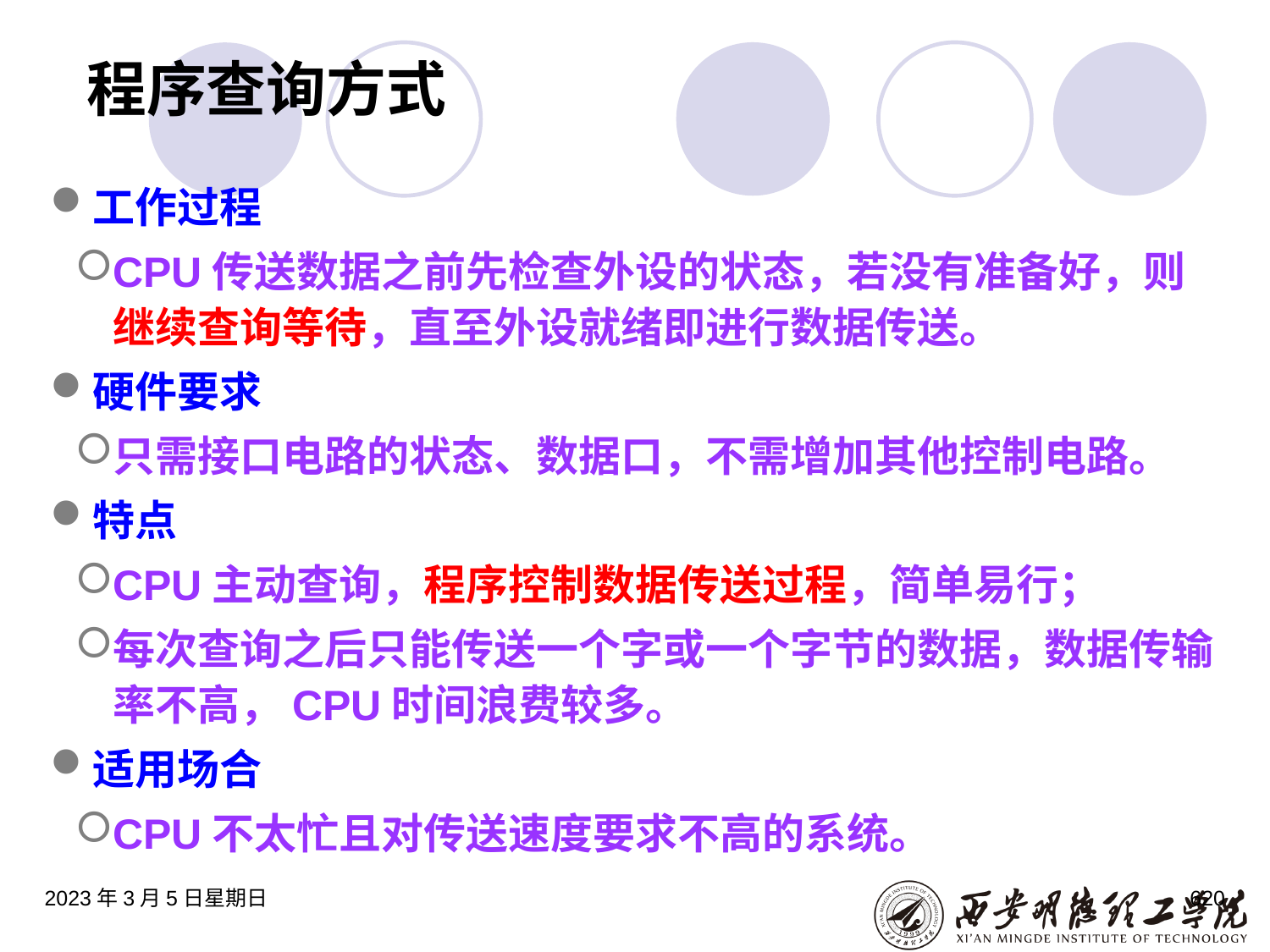

# 程序查询方式
工作过程
CPU传送数据之前先检查外设的状态，若没有准备好，则继续查询等待，直至外设就绪即进行数据传送。
硬件要求
只需接口电路的状态、数据口，不需增加其他控制电路。
特点
CPU主动查询，程序控制数据传送过程，简单易行；
每次查询之后只能传送一个字或一个字节的数据，数据传输率不高，CPU时间浪费较多。
适用场合
CPU不太忙且对传送速度要求不高的系统。
2023年3月5日星期日
620